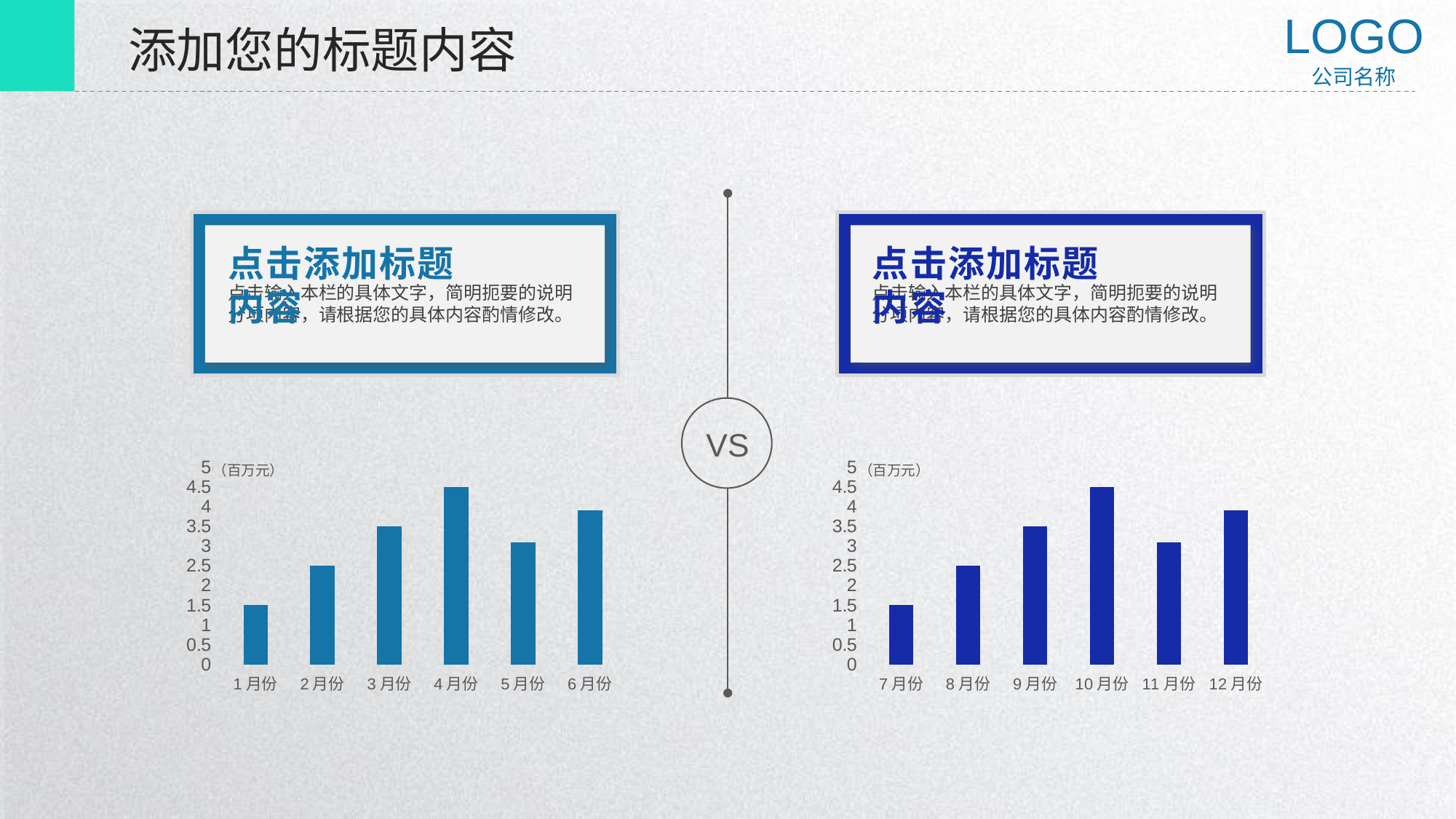

LOGO
公司名称
添加您的标题内容

VS

点击添加标题内容
点击输入本栏的具体文字，简明扼要的说明分项内容，请根据您的具体内容酌情修改。
点击添加标题内容
点击输入本栏的具体文字，简明扼要的说明分项内容，请根据您的具体内容酌情修改。

### Chart

| Category | 系列 1 |
|---|---|
| 1月份 | 1.5 |
| 2月份 | 2.5 |
| 3月份 | 3.5 |
| 4月份 | 4.5 |
| 5月份 | 3.1 |
| 6月份 | 3.9 |

### Chart

| Category | 系列 1 |
|---|---|
| 7月份 | 1.5 |
| 8月份 | 2.5 |
| 9月份 | 3.5 |
| 10月份 | 4.5 |
| 11月份 | 3.1 |
| 12月份 | 3.9 |
（百万元）
（百万元）